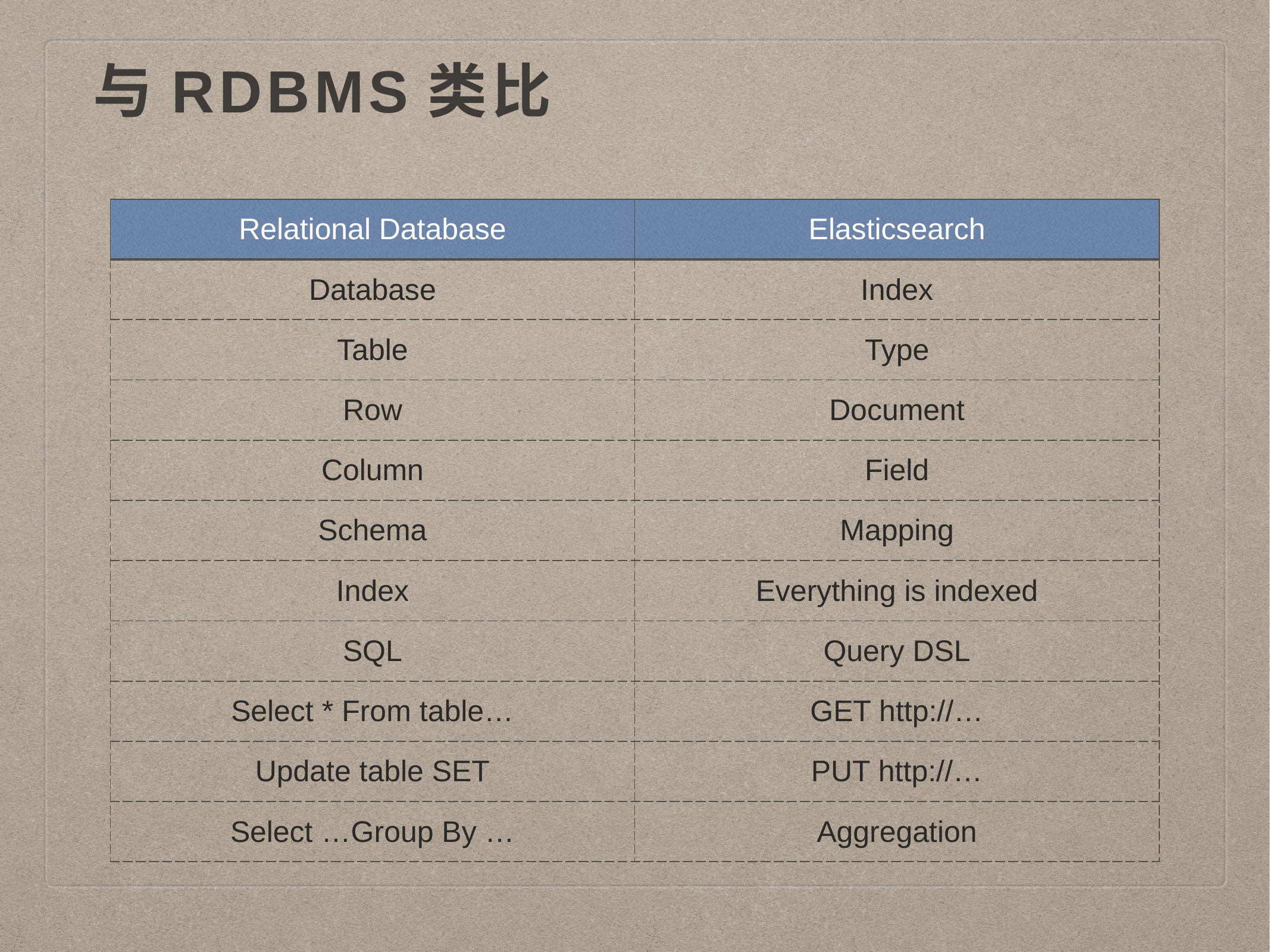

# 与RDBMS类比
| Relational Database | Elasticsearch |
| --- | --- |
| Database | Index |
| Table | Type |
| Row | Document |
| Column | Field |
| Schema | Mapping |
| Index | Everything is indexed |
| SQL | Query DSL |
| Select \* From table… | GET http://… |
| Update table SET | PUT http://… |
| Select …Group By … | Aggregation |
17